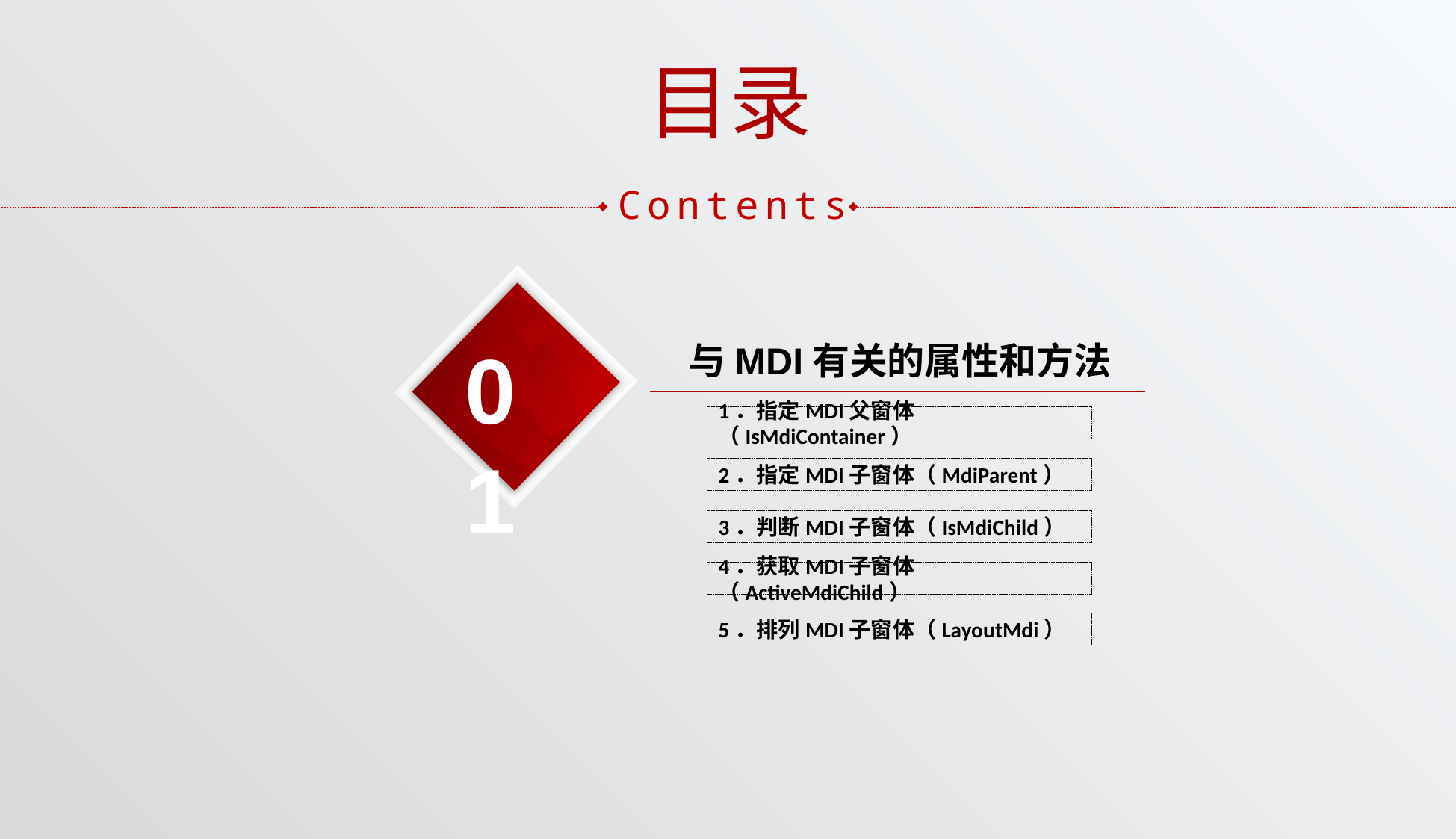

目录
Contents

01
与MDI有关的属性和方法
1．指定MDI父窗体（IsMdiContainer）
2．指定MDI子窗体（MdiParent）
3．判断MDI子窗体（IsMdiChild）
4．获取MDI子窗体（ActiveMdiChild）
5．排列MDI子窗体（LayoutMdi）